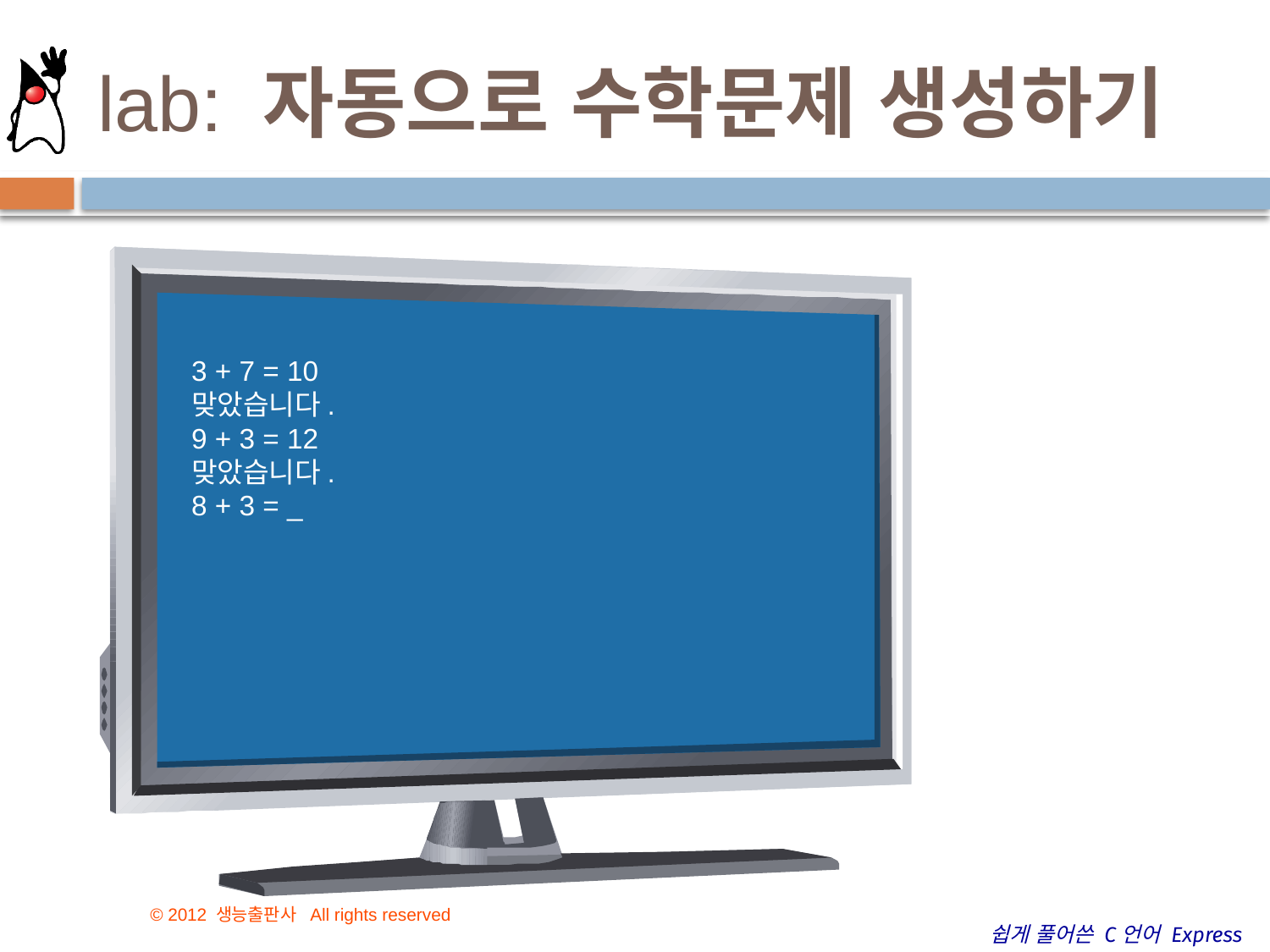

# lab: 자동으로 수학문제 생성하기

3 + 7 = 10
맞았습니다.
9 + 3 = 12
맞았습니다.
8 + 3 = _